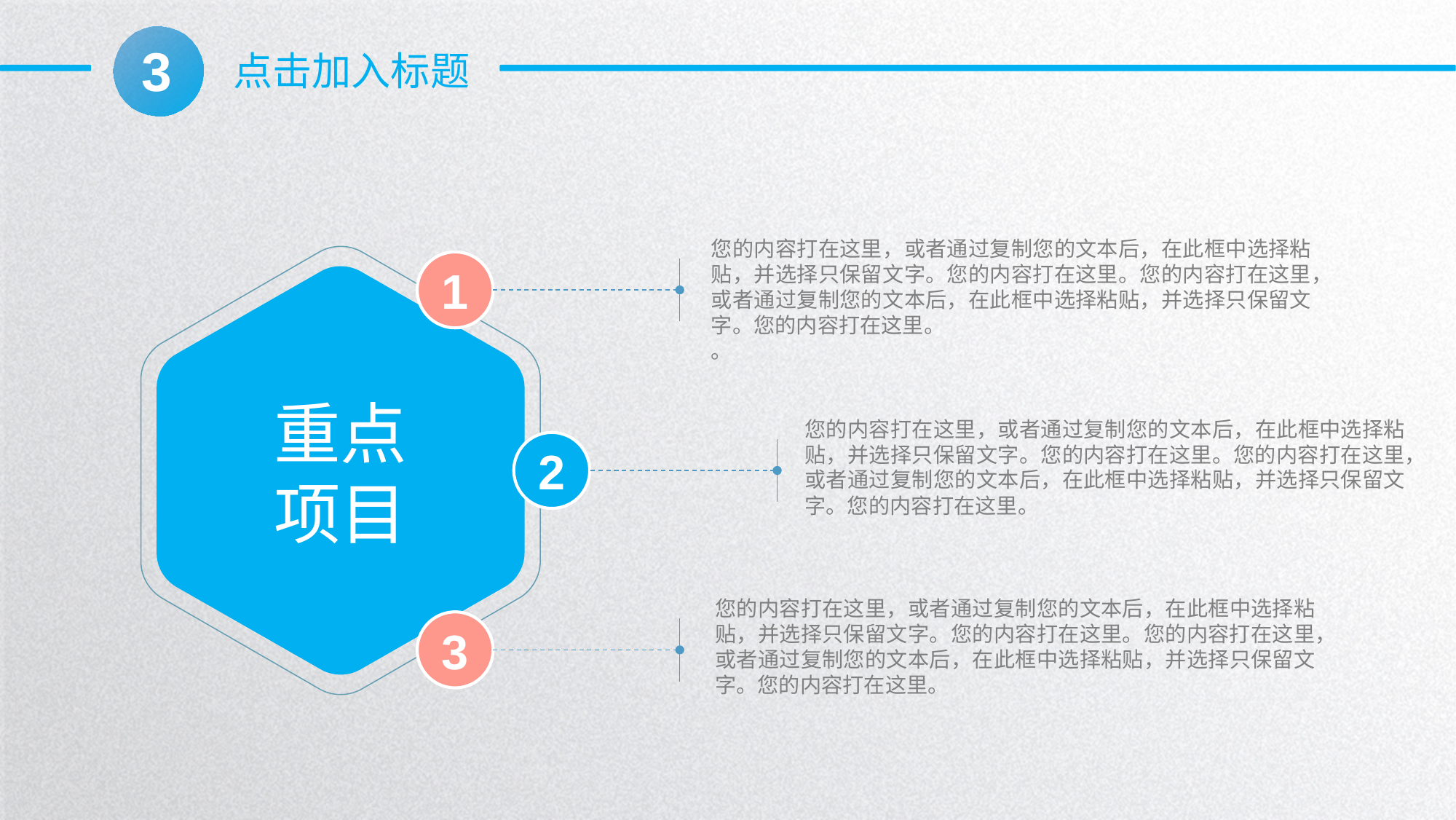

3
点击加入标题

您的内容打在这里，或者通过复制您的文本后，在此框中选择粘贴，并选择只保留文字。您的内容打在这里。您的内容打在这里，或者通过复制您的文本后，在此框中选择粘贴，并选择只保留文字。您的内容打在这里。
。
1

重点项目
您的内容打在这里，或者通过复制您的文本后，在此框中选择粘贴，并选择只保留文字。您的内容打在这里。您的内容打在这里，或者通过复制您的文本后，在此框中选择粘贴，并选择只保留文字。您的内容打在这里。
2
您的内容打在这里，或者通过复制您的文本后，在此框中选择粘贴，并选择只保留文字。您的内容打在这里。您的内容打在这里，或者通过复制您的文本后，在此框中选择粘贴，并选择只保留文字。您的内容打在这里。
3